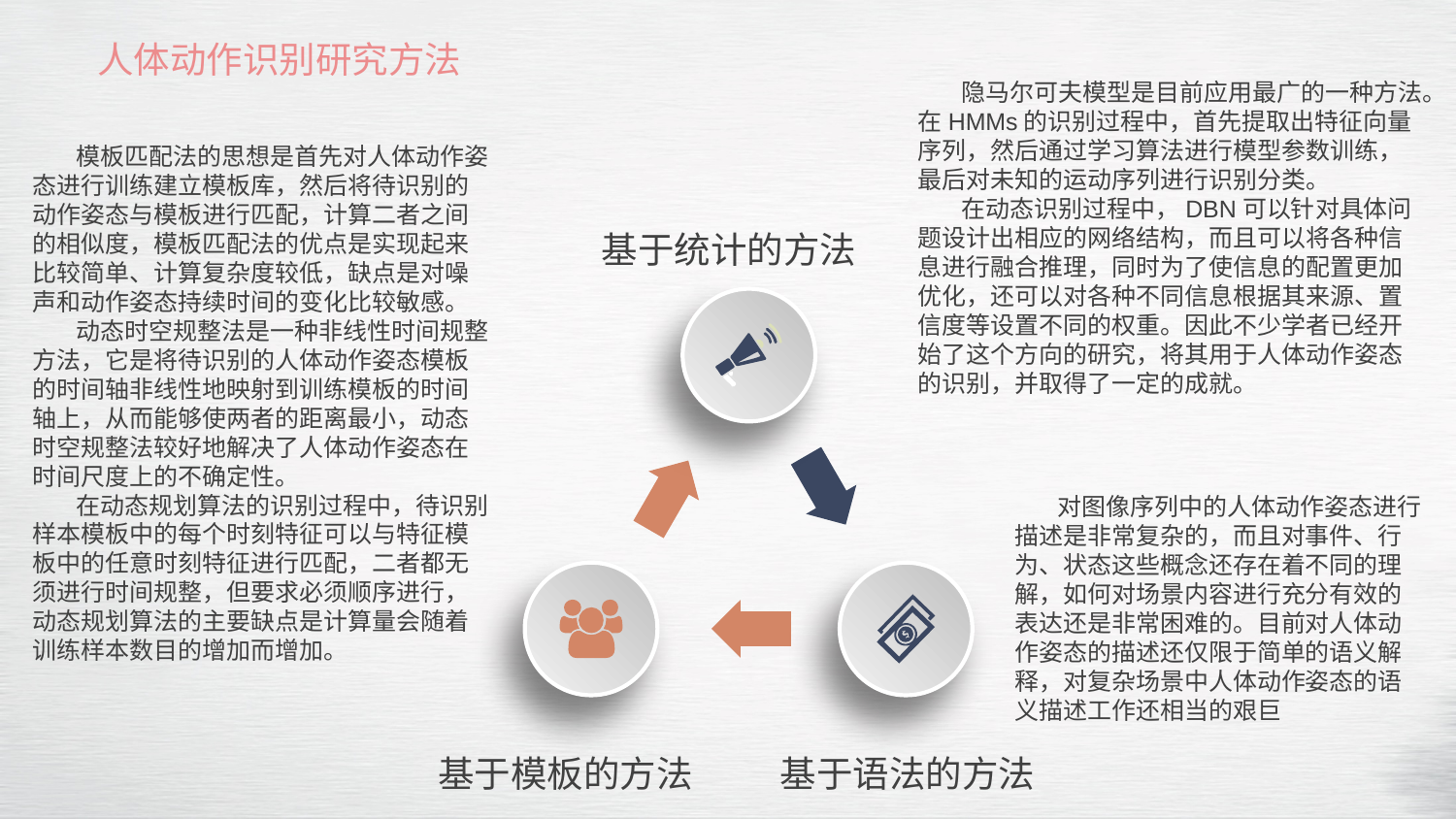

人体动作识别研究方法
       隐马尔可夫模型是目前应用最广的一种方法。在HMMs的识别过程中，首先提取出特征向量序列，然后通过学习算法进行模型参数训练，最后对未知的运动序列进行识别分类。
       在动态识别过程中，DBN可以针对具体问题设计出相应的网络结构，而且可以将各种信息进行融合推理，同时为了使信息的配置更加优化，还可以对各种不同信息根据其来源、置信度等设置不同的权重。因此不少学者已经开始了这个方向的研究，将其用于人体动作姿态的识别，并取得了一定的成就。
       模板匹配法的思想是首先对人体动作姿态进行训练建立模板库，然后将待识别的动作姿态与模板进行匹配，计算二者之间的相似度，模板匹配法的优点是实现起来比较简单、计算复杂度较低，缺点是对噪声和动作姿态持续时间的变化比较敏感。
       动态时空规整法是一种非线性时间规整方法，它是将待识别的人体动作姿态模板的时间轴非线性地映射到训练模板的时间轴上，从而能够使两者的距离最小，动态时空规整法较好地解决了人体动作姿态在时间尺度上的不确定性。
       在动态规划算法的识别过程中，待识别样本模板中的每个时刻特征可以与特征模板中的任意时刻特征进行匹配，二者都无须进行时间规整，但要求必须顺序进行，动态规划算法的主要缺点是计算量会随着训练样本数目的增加而增加。
基于统计的方法

       对图像序列中的人体动作姿态进行描述是非常复杂的，而且对事件、行为、状态这些概念还存在着不同的理解，如何对场景内容进行充分有效的表达还是非常困难的。目前对人体动作姿态的描述还仅限于简单的语义解释，对复杂场景中人体动作姿态的语义描述工作还相当的艰巨

基于模板的方法

基于语法的方法

PPT模板 http://www.1ppt.com/moban/